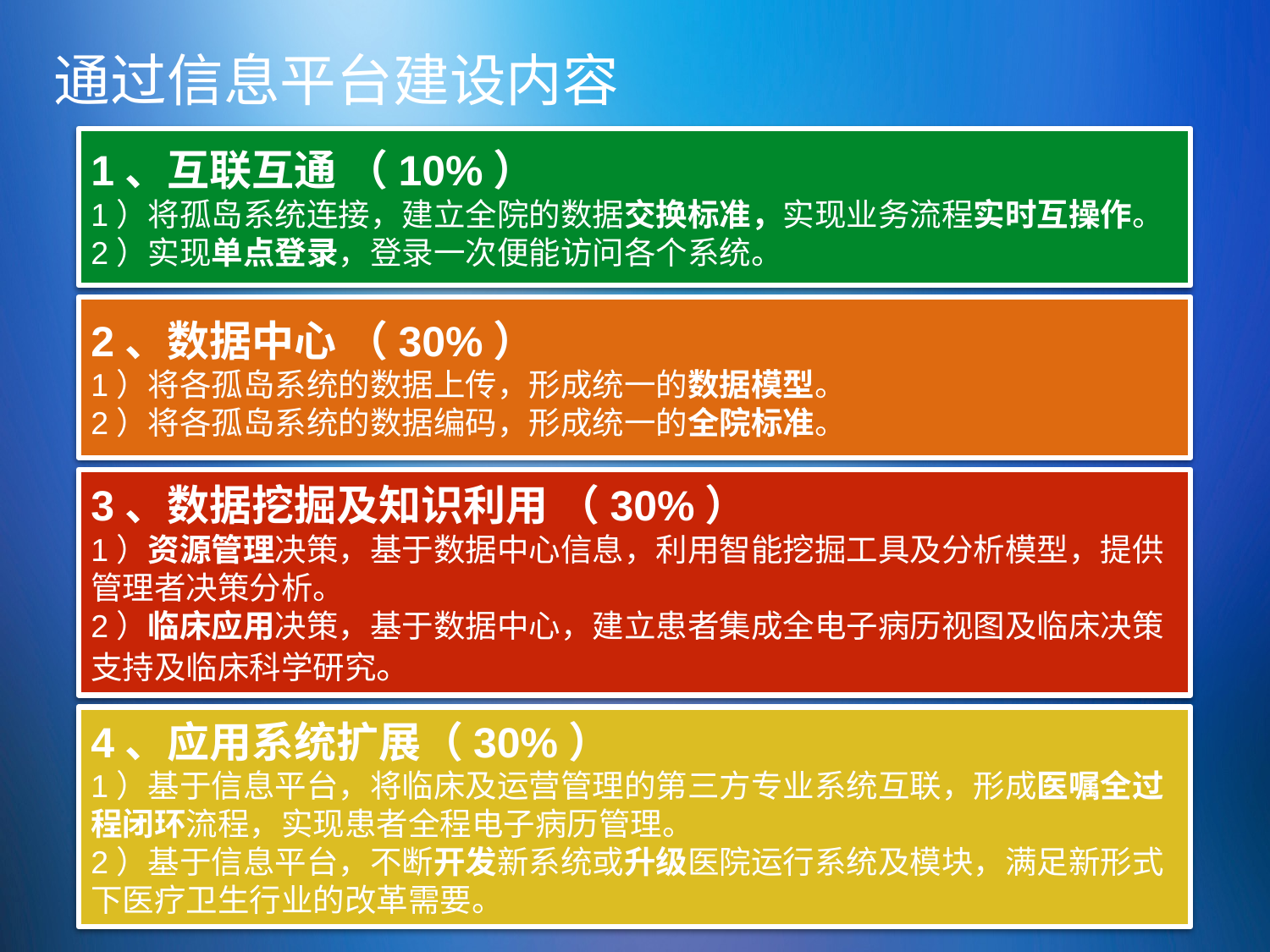

通过信息平台建设内容
1、互联互通 （10%）
1）将孤岛系统连接，建立全院的数据交换标准，实现业务流程实时互操作。
2）实现单点登录，登录一次便能访问各个系统。
2、数据中心 （30%）
1）将各孤岛系统的数据上传，形成统一的数据模型。
2）将各孤岛系统的数据编码，形成统一的全院标准。
3、数据挖掘及知识利用 （30%）
1）资源管理决策，基于数据中心信息，利用智能挖掘工具及分析模型，提供管理者决策分析。
2）临床应用决策，基于数据中心，建立患者集成全电子病历视图及临床决策支持及临床科学研究。
4、应用系统扩展（30%）
1）基于信息平台，将临床及运营管理的第三方专业系统互联，形成医嘱全过程闭环流程，实现患者全程电子病历管理。
2）基于信息平台，不断开发新系统或升级医院运行系统及模块，满足新形式下医疗卫生行业的改革需要。